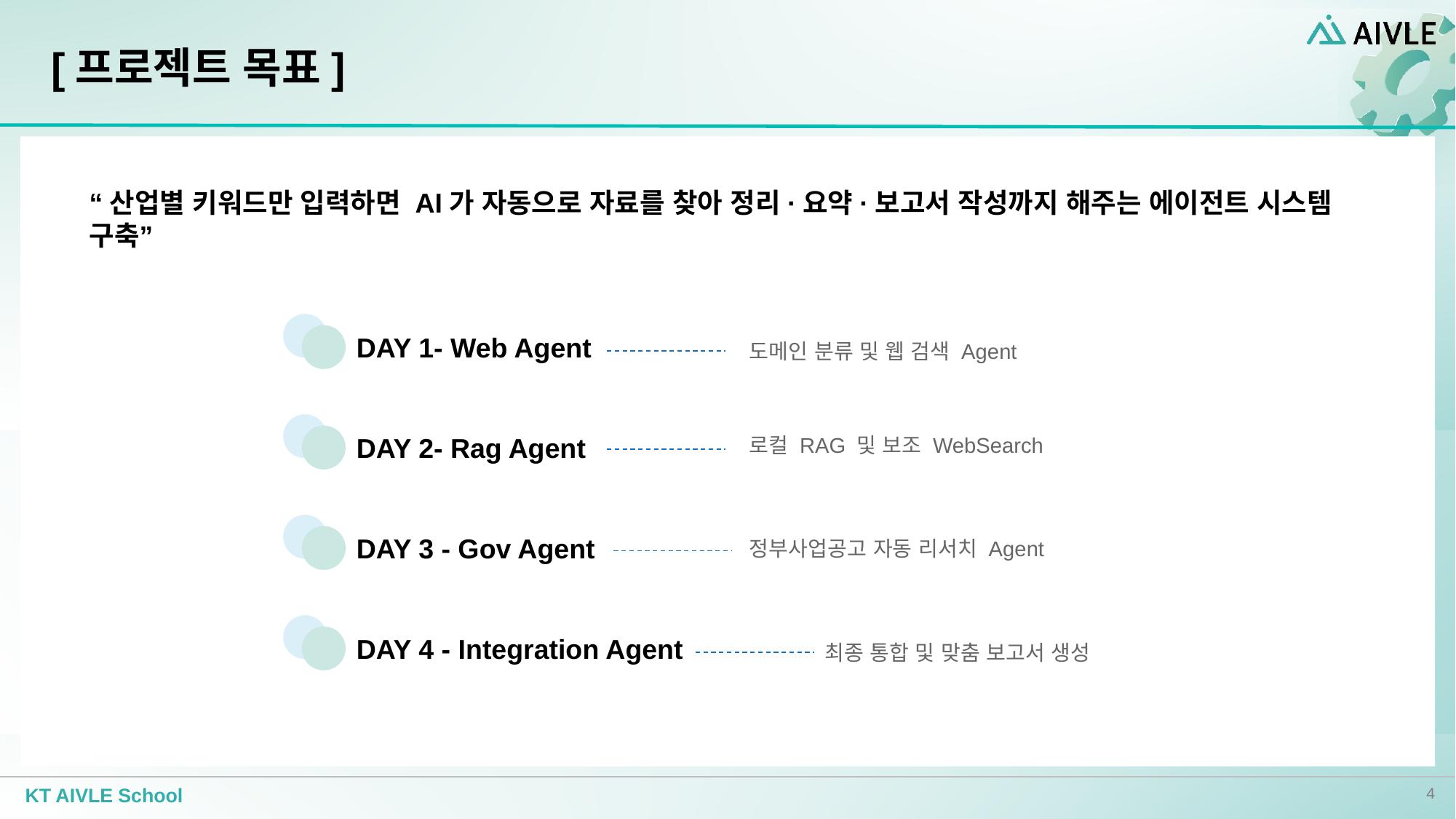

# [프로젝트 목표]
“산업별 키워드만 입력하면 AI가 자동으로 자료를 찾아 정리·요약·보고서 작성까지 해주는 에이전트 시스템 구축”

DAY 1- Web Agent

도메인 분류 및 웹 검색 Agent

DAY 2- Rag Agent

로컬 RAG 및 보조 WebSearch

DAY 3 - Gov Agent

정부사업공고 자동 리서치 Agent

DAY 4 - Integration Agent

최종 통합 및 맞춤 보고서 생성